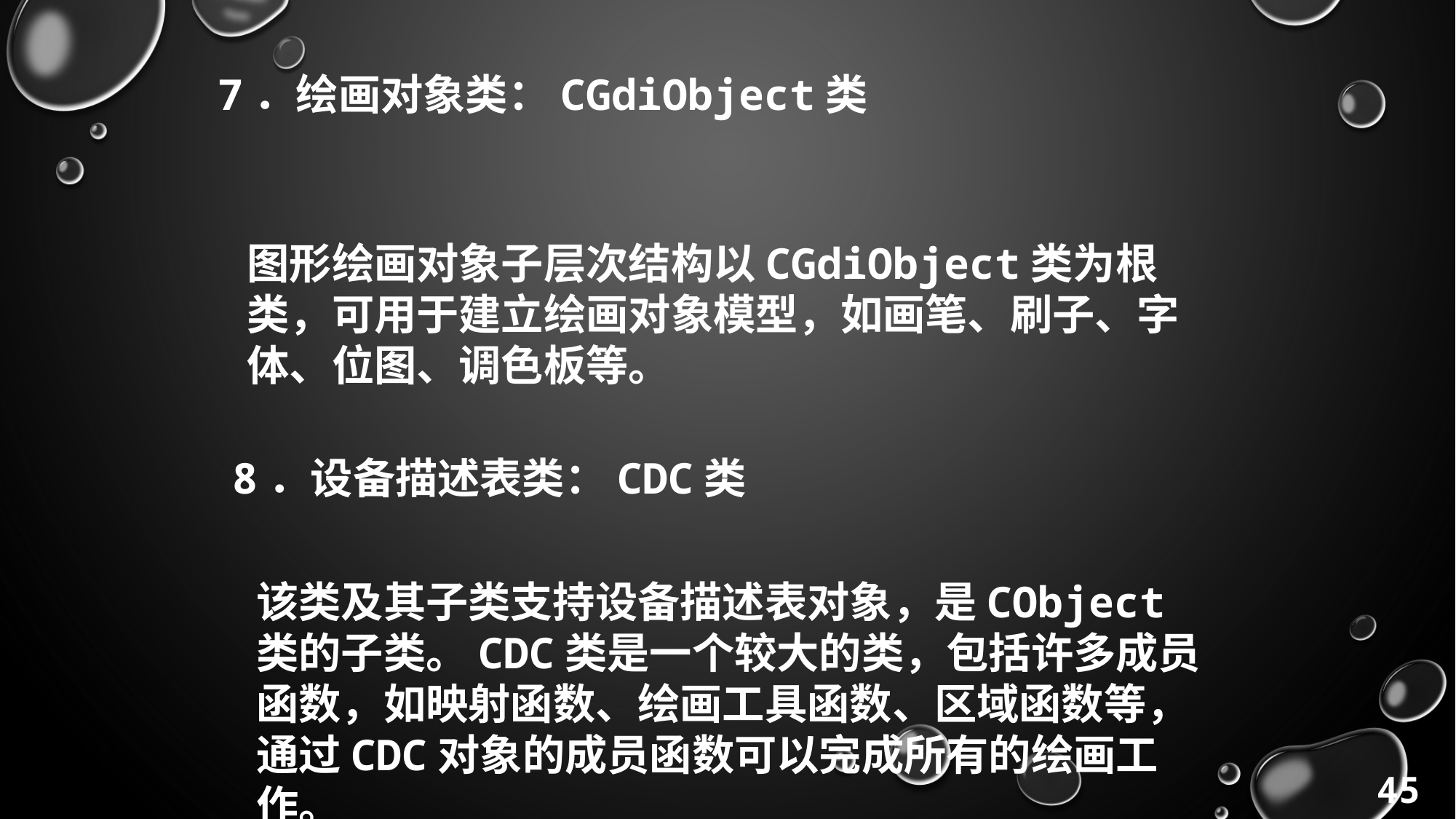

7．绘画对象类：CGdiObject类
图形绘画对象子层次结构以CGdiObject类为根类，可用于建立绘画对象模型，如画笔、刷子、字体、位图、调色板等。
8．设备描述表类：CDC类
该类及其子类支持设备描述表对象，是CObject类的子类。CDC类是一个较大的类，包括许多成员函数，如映射函数、绘画工具函数、区域函数等，通过CDC对象的成员函数可以完成所有的绘画工作。
45